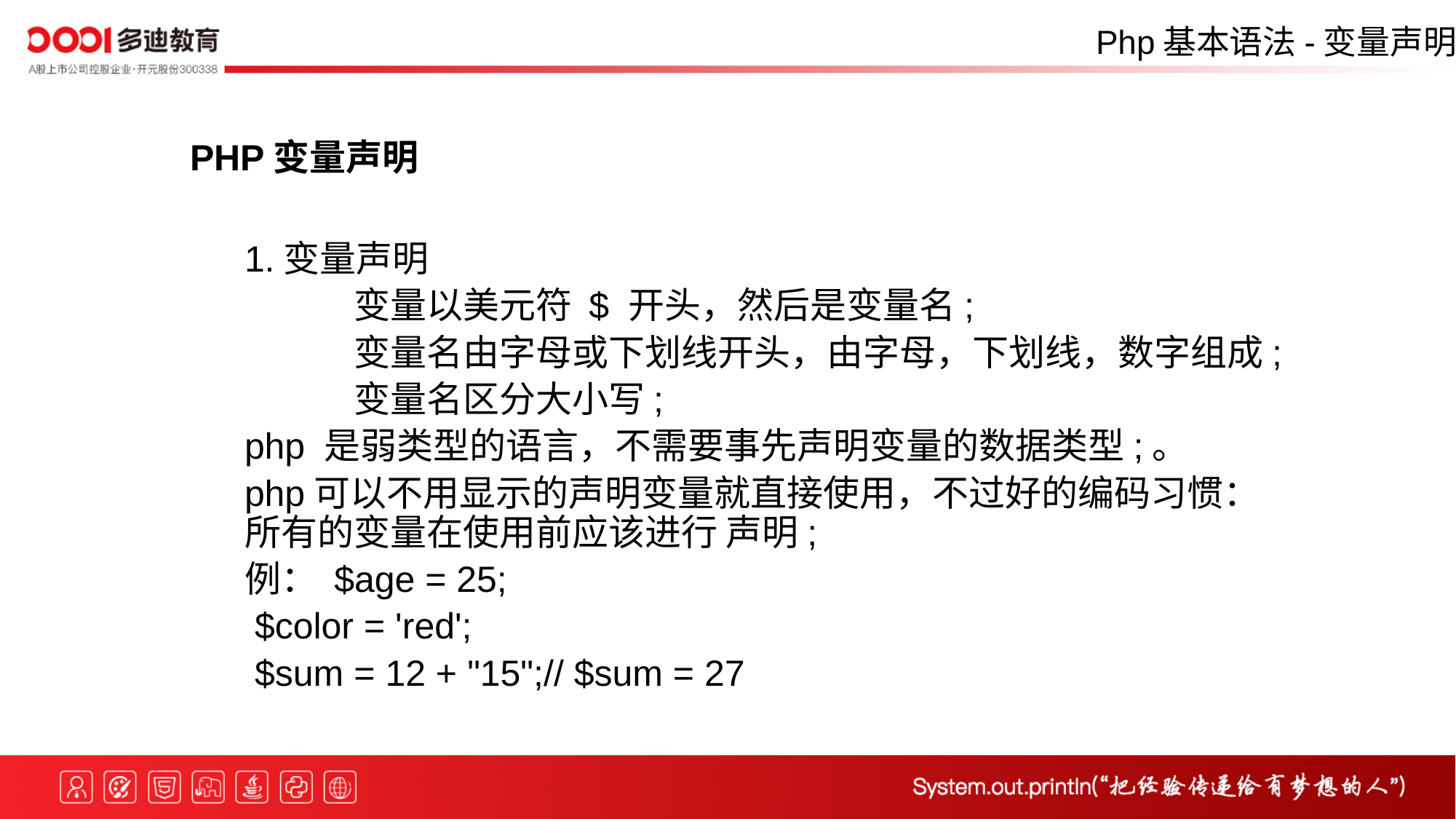

Php基本语法-变量声明
PHP变量声明

1.变量声明
	变量以美元符 $ 开头，然后是变量名;
	变量名由字母或下划线开头，由字母，下划线，数字组成;
	变量名区分大小写;
php 是弱类型的语言，不需要事先声明变量的数据类型;。
php可以不用显示的声明变量就直接使用，不过好的编码习惯：所有的变量在使用前应该进行 声明;
例： $age = 25;
 $color = 'red';
 $sum = 12 + "15";// $sum = 27